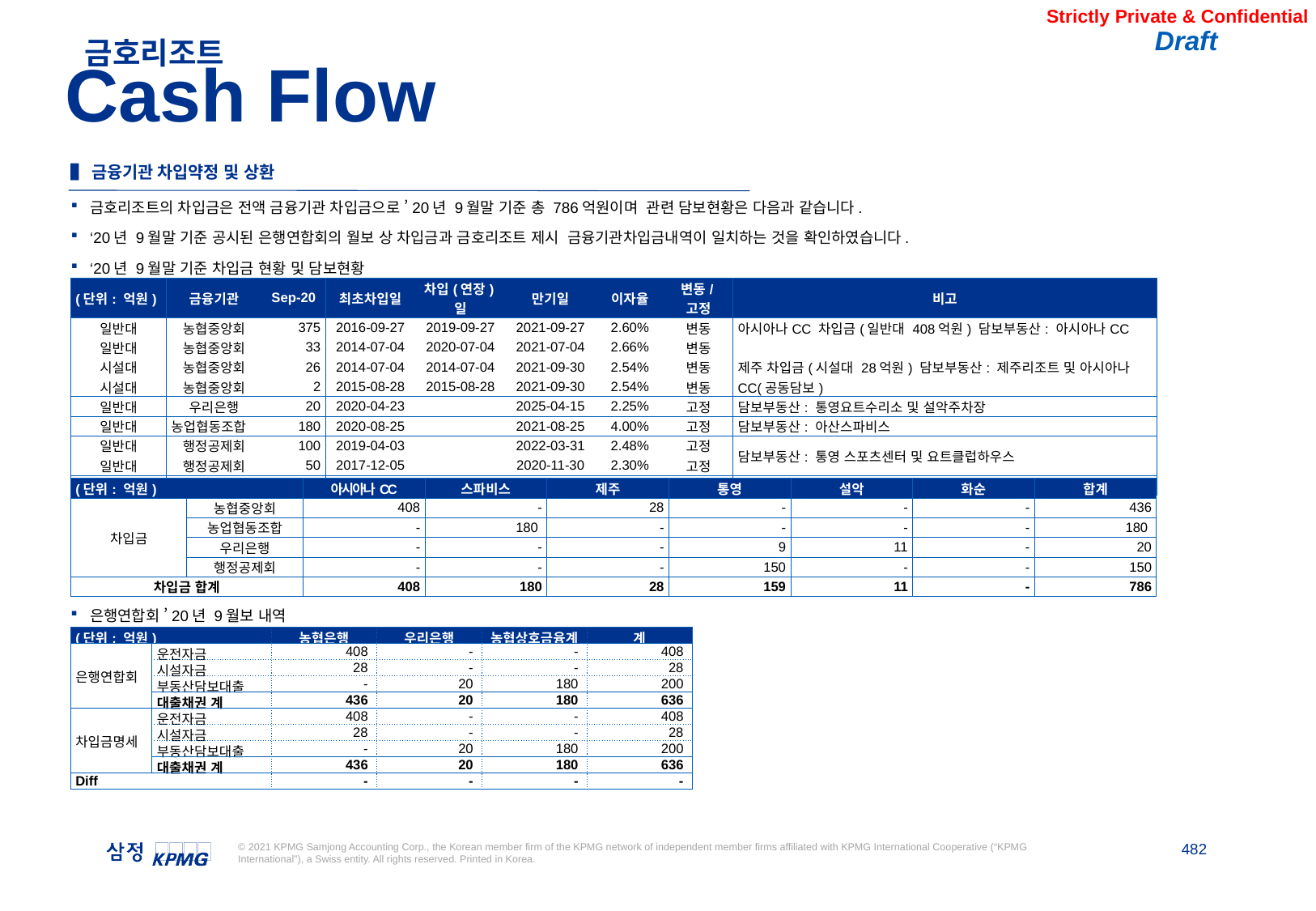

금호리조트
Cash Flow
▌금융기관 차입약정 및 상환

금호리조트의 차입금은 전액 금융기관 차입금으로 ’20년 9월말 기준 총 786억원이며  관련 담보현황은 다음과 같습니다.
‘20년 9월말 기준 공시된 은행연합회의 월보 상 차입금과 금호리조트 제시  금융기관차입금내역이 일치하는 것을 확인하였습니다.
‘20년 9월말 기준 차입금 현황 및 담보현황
| (단위: 억원) | 금융기관 | Sep-20 | 최초차입일 | 차입(연장)일 | 만기일 | 이자율 | 변동/고정 | 비고 |
| --- | --- | --- | --- | --- | --- | --- | --- | --- |
| 일반대 | 농협중앙회 | 375 | 2016-09-27 | 2019-09-27 | 2021-09-27 | 2.60% | 변동 | 아시아나CC 차입금(일반대 408억원) 담보부동산: 아시아나CC 제주 차입금(시설대 28억원) 담보부동산: 제주리조트 및 아시아나CC(공동담보) |
| 일반대 | 농협중앙회 | 33 | 2014-07-04 | 2020-07-04 | 2021-07-04 | 2.66% | 변동 |  |
| 시설대 | 농협중앙회 | 26 | 2014-07-04 | 2014-07-04 | 2021-09-30 | 2.54% | 변동 |  |
| 시설대 | 농협중앙회 | 2 | 2015-08-28 | 2015-08-28 | 2021-09-30 | 2.54% | 변동 |  |
| 일반대 | 우리은행 | 20 | 2020-04-23 |  | 2025-04-15 | 2.25% | 고정 | 담보부동산: 통영요트수리소 및 설악주차장 |
| 일반대 | 농업협동조합 | 180 | 2020-08-25 |  | 2021-08-25 | 4.00% | 고정 | 담보부동산: 아산스파비스 |
| 일반대 | 행정공제회 | 100 | 2019-04-03 |  | 2022-03-31 | 2.48% | 고정 | 담보부동산: 통영 스포츠센터 및 요트클럽하우스 |
| 일반대 | 행정공제회 | 50 | 2017-12-05 |  | 2020-11-30 | 2.30% | 고정 |  |
| 합계 |  | 786 |  |  |  |  |  |  |
| (단위: 억원) |  | 아시아나CC | 스파비스 | 제주 | 통영 | 설악 | 화순 | 합계 |
| --- | --- | --- | --- | --- | --- | --- | --- | --- |
| 차입금 | 농협중앙회 | 408 | - | 28 | - | - | - | 436 |
|  | 농업협동조합 | - | 180 | - | - | - | - | 180 |
|  | 우리은행 | - | - | - | 9 | 11 | - | 20 |
|  | 행정공제회 | - | - | - | 150 | - | - | 150 |
| 차입금 합계 |  | 408 | 180 | 28 | 159 | 11 | - | 786 |
은행연합회 ’20년 9월보 내역
| (단위: 억원) |  | 농협은행 | 우리은행 | 농협상호금융계 | 계 |
| --- | --- | --- | --- | --- | --- |
| 은행연합회 | 운전자금 | 408 | - | - | 408 |
|  | 시설자금 | 28 | - | - | 28 |
|  | 부동산담보대출 | - | 20 | 180 | 200 |
|  | 대출채권 계 | 436 | 20 | 180 | 636 |
| 차입금명세 | 운전자금 | 408 | - | - | 408 |
|  | 시설자금 | 28 | - | - | 28 |
|  | 부동산담보대출 | - | 20 | 180 | 200 |
|  | 대출채권 계 | 436 | 20 | 180 | 636 |
| Diff |  | - | - | - | - |